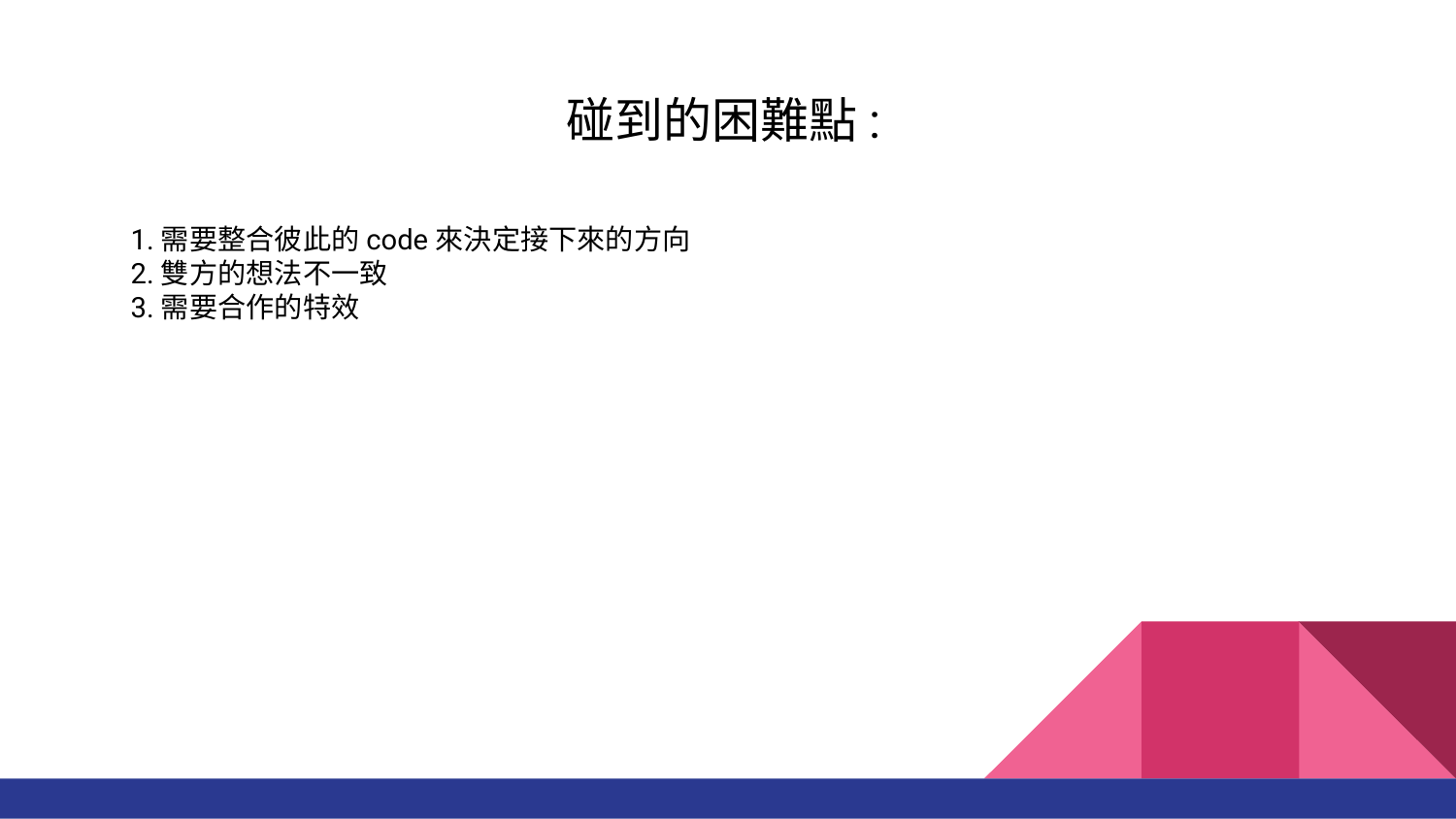

碰到的困難點:
1.需要整合彼此的code來決定接下來的方向
2.雙方的想法不一致
3.需要合作的特效